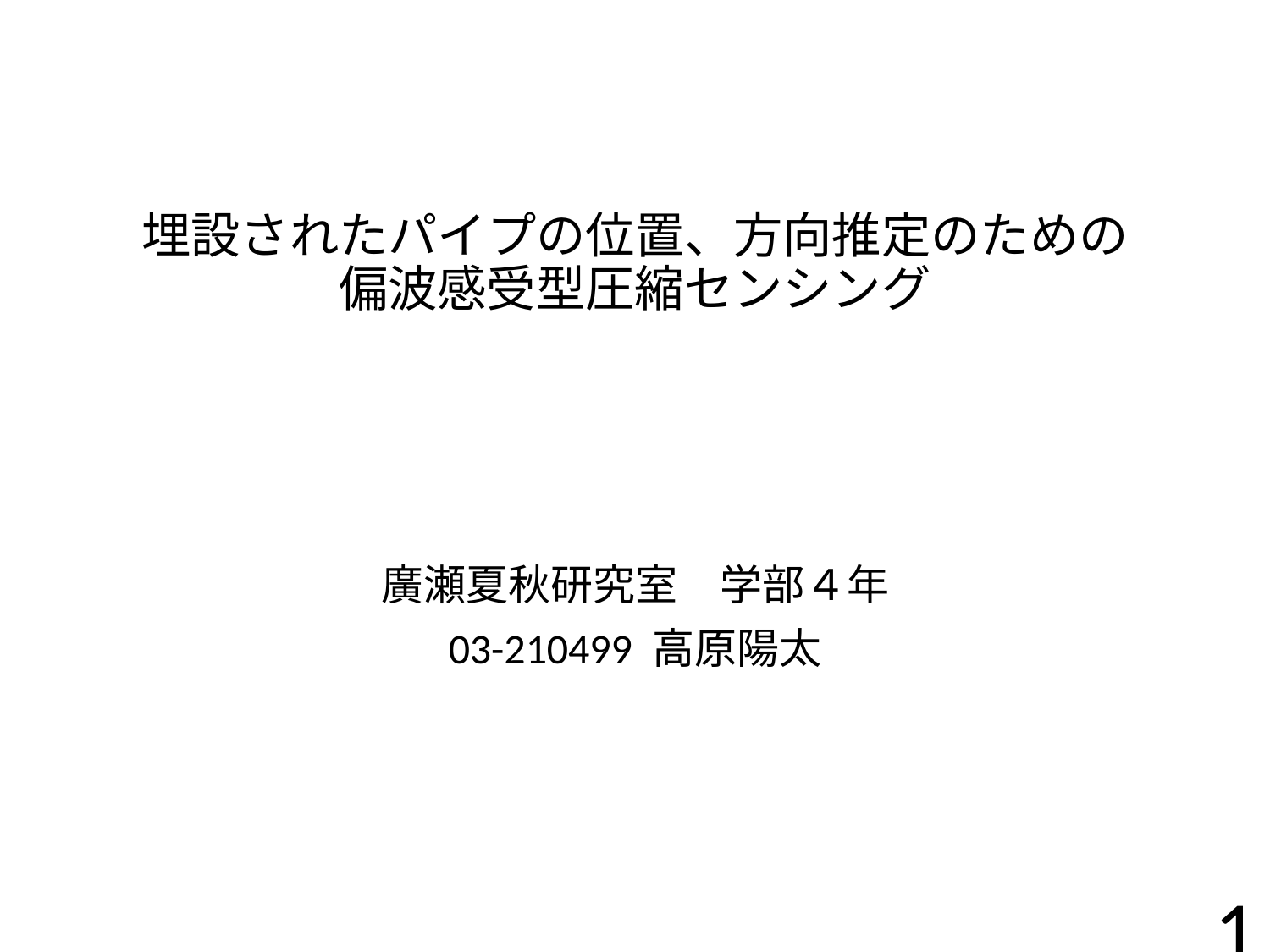

# 埋設されたパイプの位置、方向推定のための 偏波感受型圧縮センシング
廣瀬夏秋研究室　学部４年
03-210499 高原陽太

1